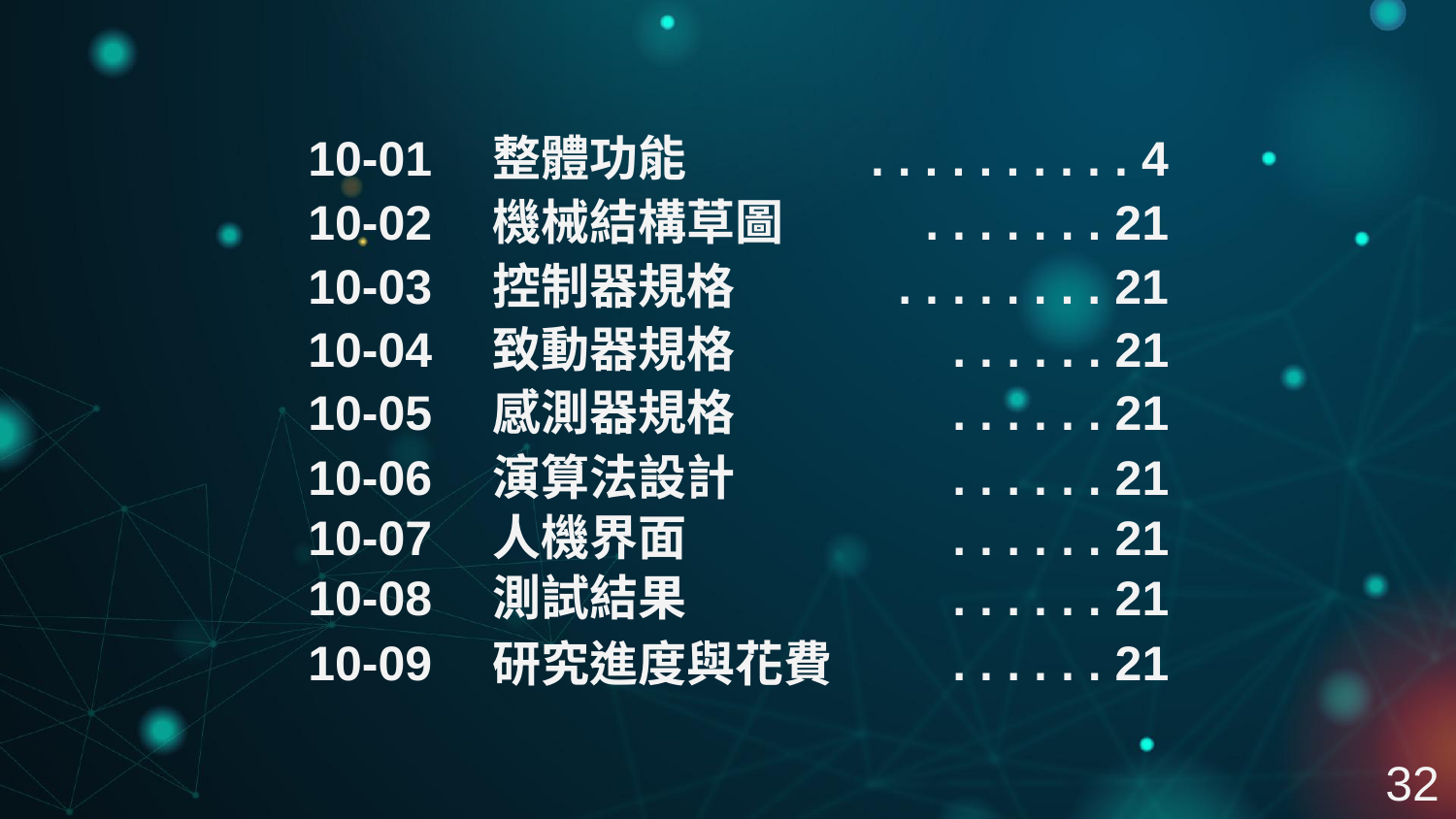

10-01
 . . . . . . . . . . 4
整體功能
10-02
 . . . . . . . 21
機械結構草圖
10-03
 . . . . . . . . 21
控制器規格
10-04
 . . . . . . 21
致動器規格
10-05
 . . . . . . 21
感測器規格
10-06
 . . . . . . 21
演算法設計
10-07
 . . . . . . 21
人機界面
10-08
 . . . . . . 21
測試結果
10-09
 . . . . . . 21
研究進度與花費